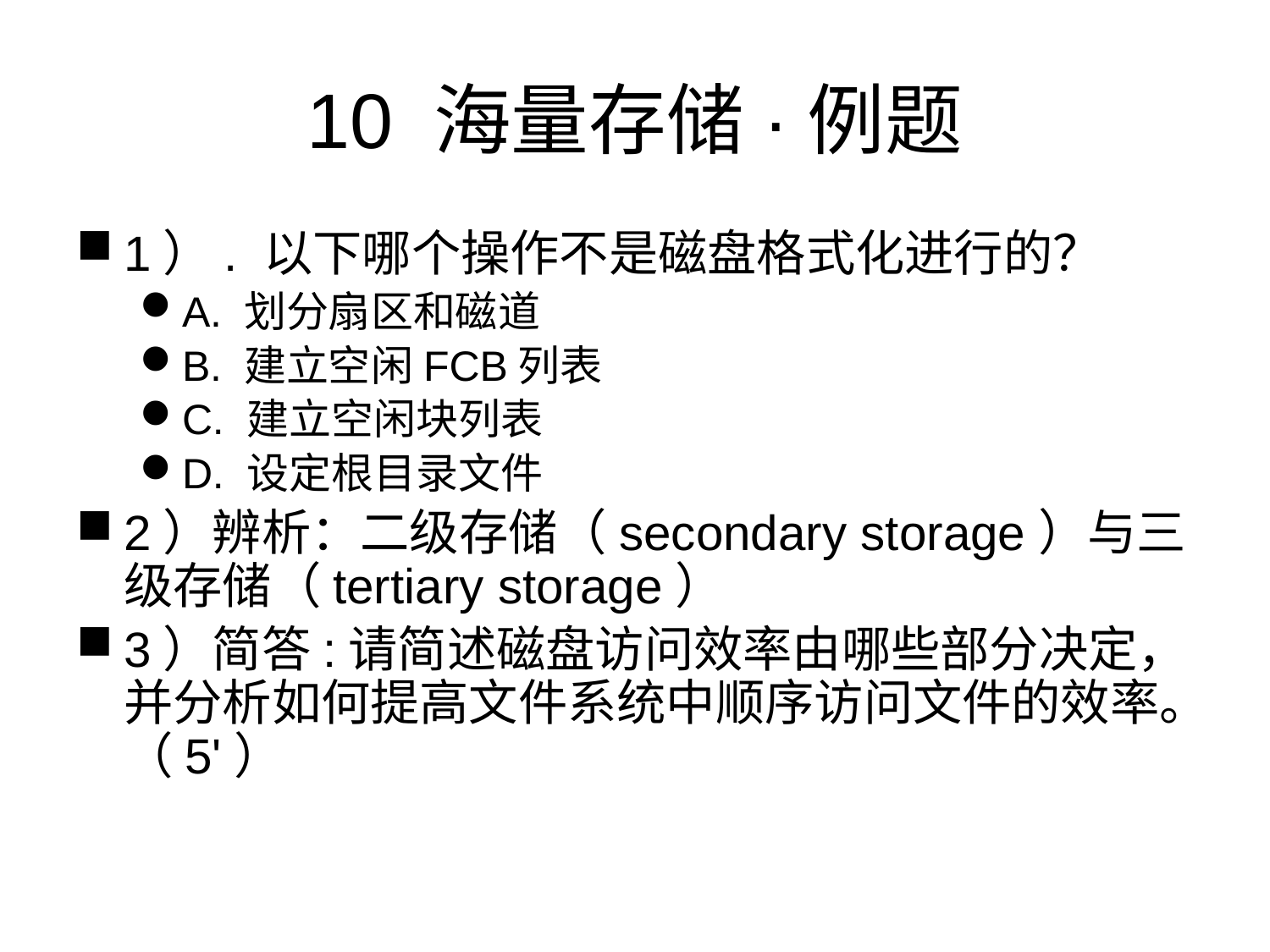

# 10 海量存储·例题
1）. 以下哪个操作不是磁盘格式化进行的？
A. 划分扇区和磁道
B. 建立空闲FCB列表
C. 建立空闲块列表
D. 设定根目录文件
2）辨析：二级存储（secondary storage）与三级存储（tertiary storage）
3）简答:请简述磁盘访问效率由哪些部分决定，并分析如何提高文件系统中顺序访问文件的效率。（5'）